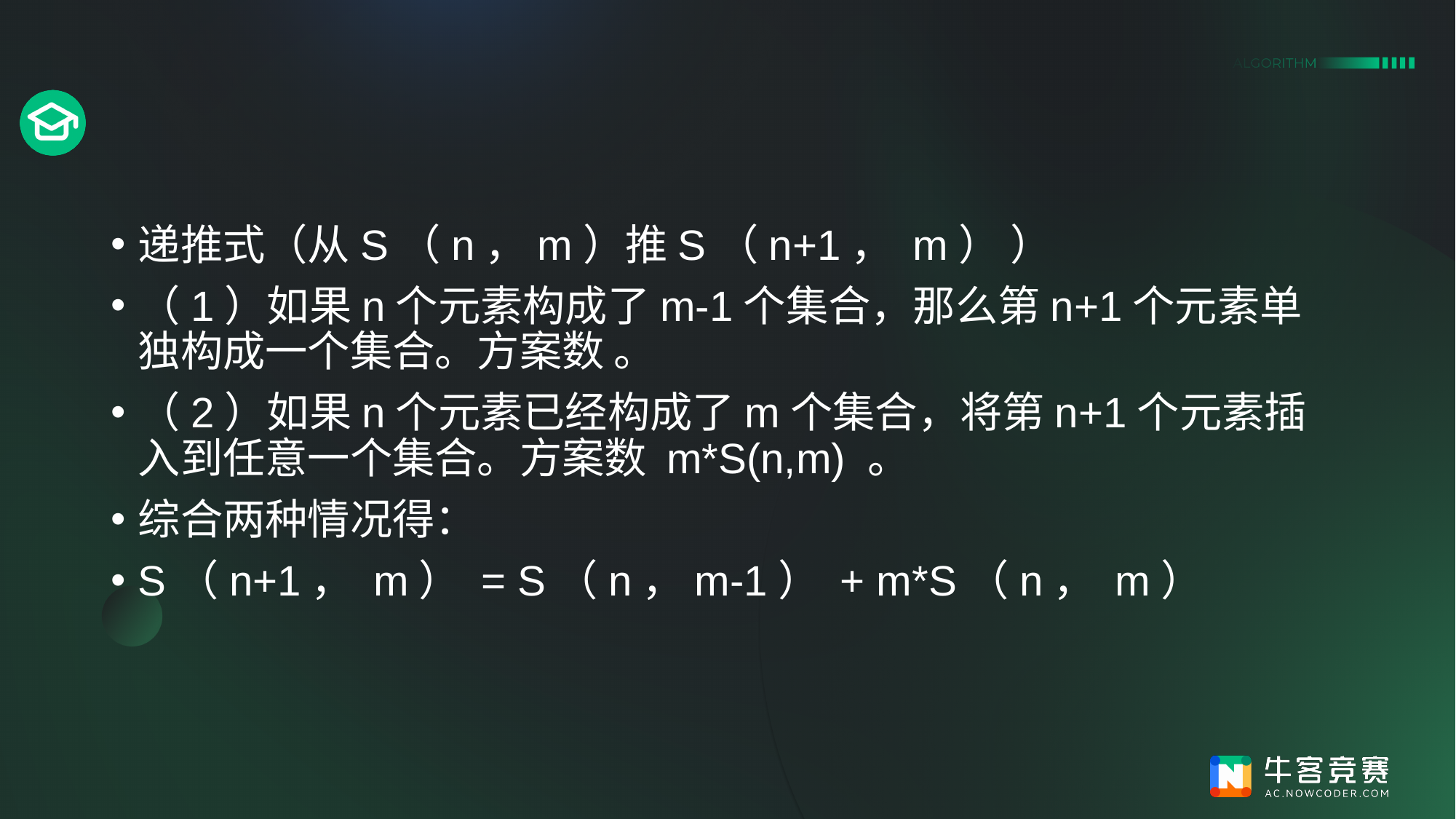

#
递推式（从S（n，m）推S（n+1， m） ）
（1）如果n个元素构成了m-1个集合，那么第n+1个元素单独构成一个集合。方案数 。
（2）如果n个元素已经构成了m个集合，将第n+1个元素插入到任意一个集合。方案数 m*S(n,m) 。
综合两种情况得：
S（n+1， m） = S（n，m-1） + m*S（n， m）